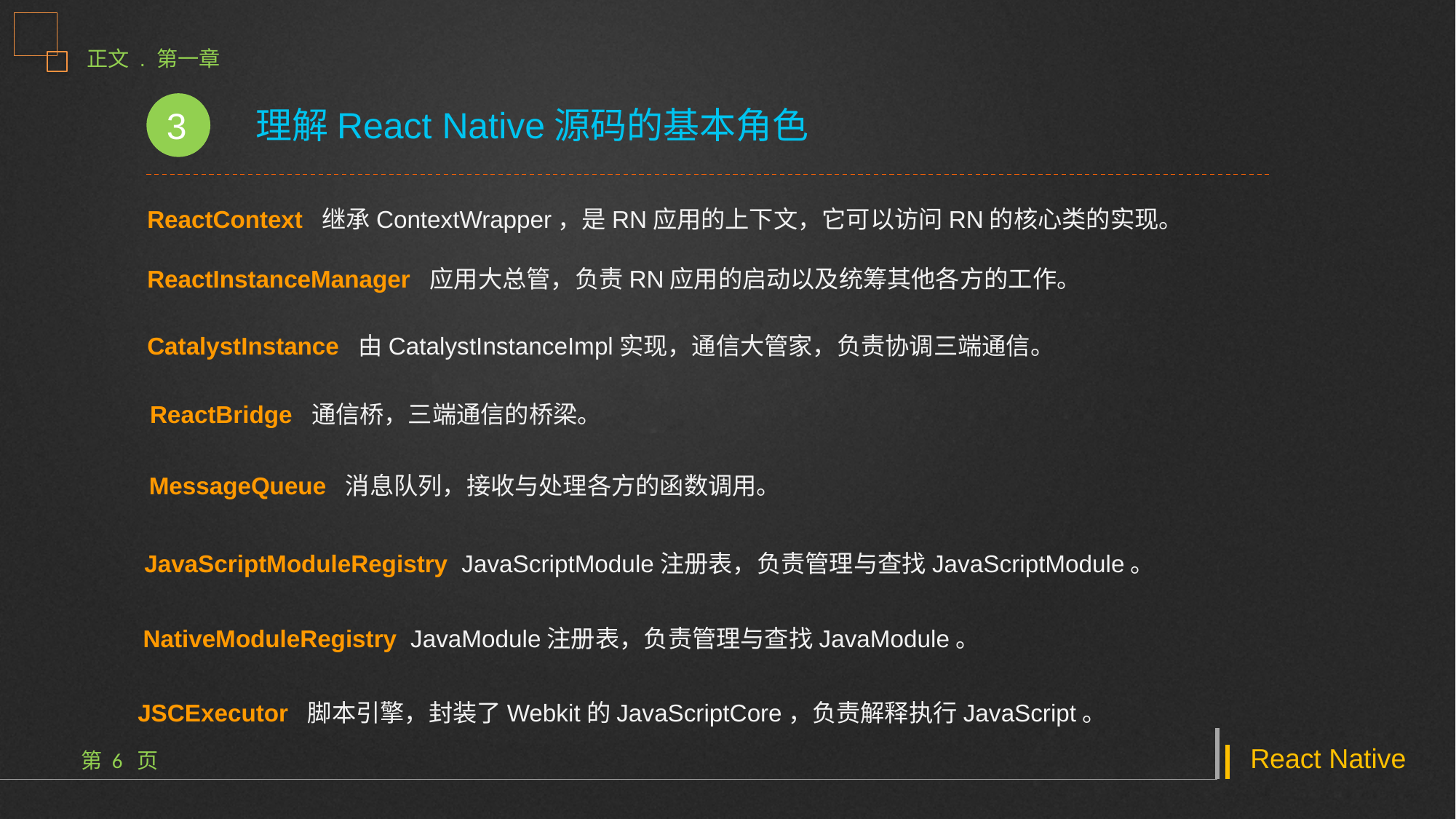

3
理解React Native源码的基本角色
ReactContext  继承ContextWrapper，是RN应用的上下文，它可以访问RN的核心类的实现。
ReactInstanceManager  应用大总管，负责RN应用的启动以及统筹其他各方的工作。

CatalystInstance  由CatalystInstanceImpl实现，通信大管家，负责协调三端通信。
ReactBridge  通信桥，三端通信的桥梁。
MessageQueue  消息队列，接收与处理各方的函数调用。
JavaScriptModuleRegistry  JavaScriptModule注册表，负责管理与查找JavaScriptModule。
NativeModuleRegistry  JavaModule注册表，负责管理与查找JavaModule。
JSCExecutor  脚本引擎，封装了Webkit的JavaScriptCore，负责解释执行JavaScript。